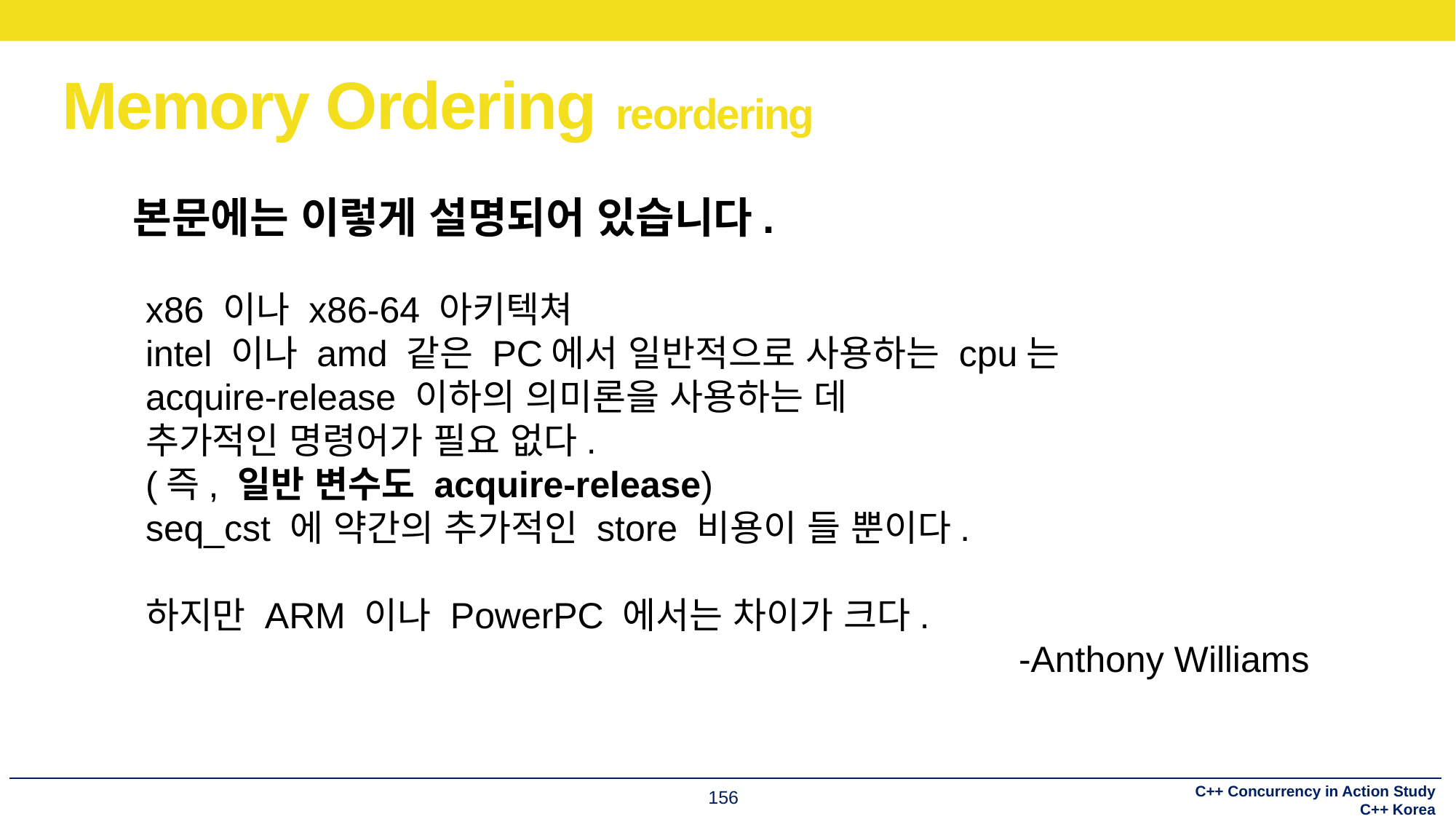

# Memory Ordering reordering
본문에는 이렇게 설명되어 있습니다.

x86 이나 x86-64 아키텍쳐
intel 이나 amd 같은 PC에서 일반적으로 사용하는 cpu는
acquire-release 이하의 의미론을 사용하는 데
추가적인 명령어가 필요 없다.
(즉, 일반 변수도 acquire-release)
seq_cst 에 약간의 추가적인 store 비용이 들 뿐이다.

하지만 ARM 이나 PowerPC 에서는 차이가 크다.
								-Anthony Williams

156